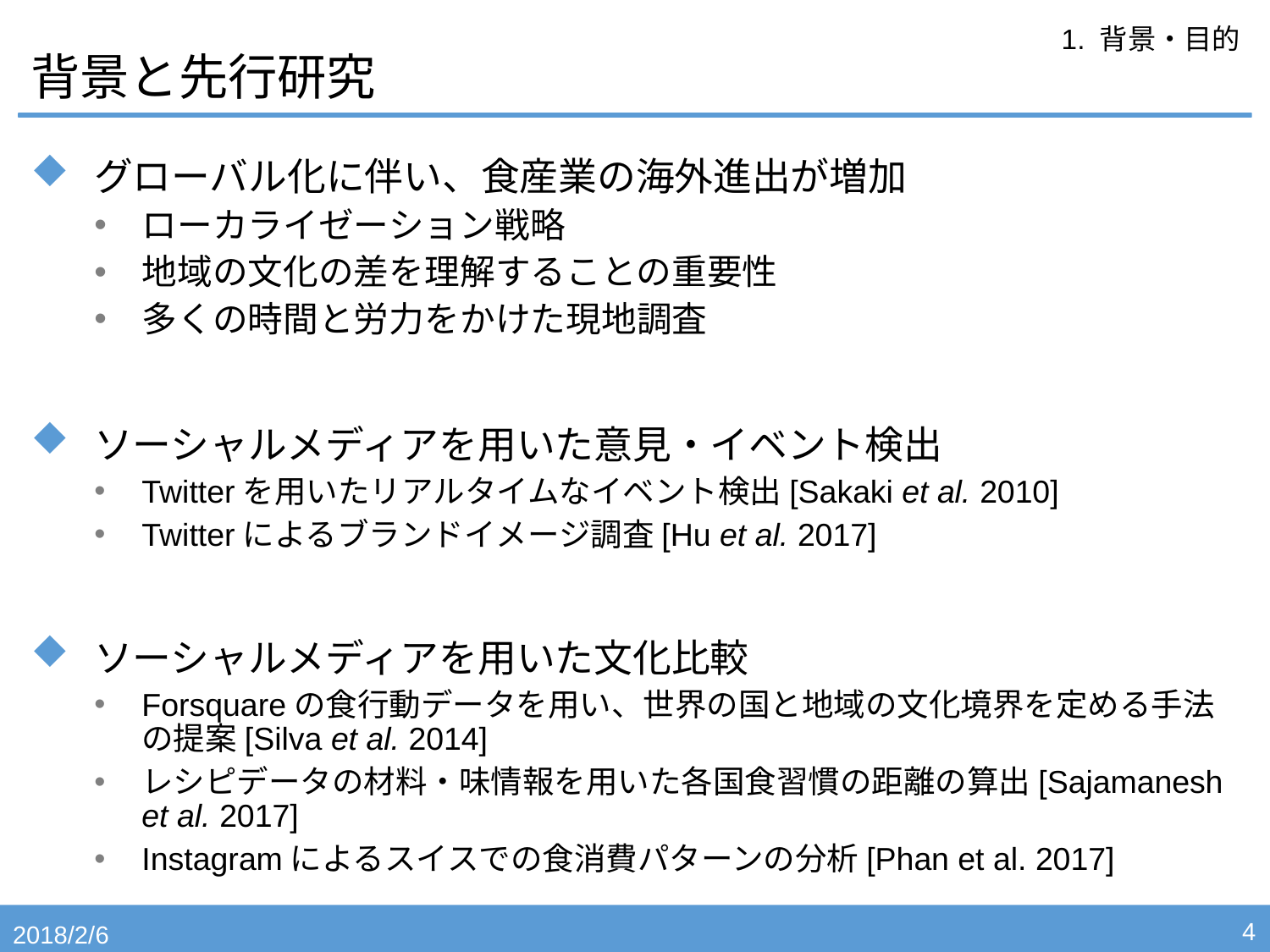

# 背景と先行研究
1. 背景・目的
グローバル化に伴い、食産業の海外進出が増加
ローカライゼーション戦略
地域の文化の差を理解することの重要性
多くの時間と労力をかけた現地調査

ソーシャルメディアを用いた意見・イベント検出
Twitterを用いたリアルタイムなイベント検出[Sakaki et al. 2010]
Twitterによるブランドイメージ調査[Hu et al. 2017]

ソーシャルメディアを用いた文化比較
Forsquareの食行動データを用い、世界の国と地域の文化境界を定める手法の提案[Silva et al. 2014]
レシピデータの材料・味情報を用いた各国食習慣の距離の算出[Sajamanesh et al. 2017]
Instagramによるスイスでの食消費パターンの分析[Phan et al. 2017]

2018/2/6
4